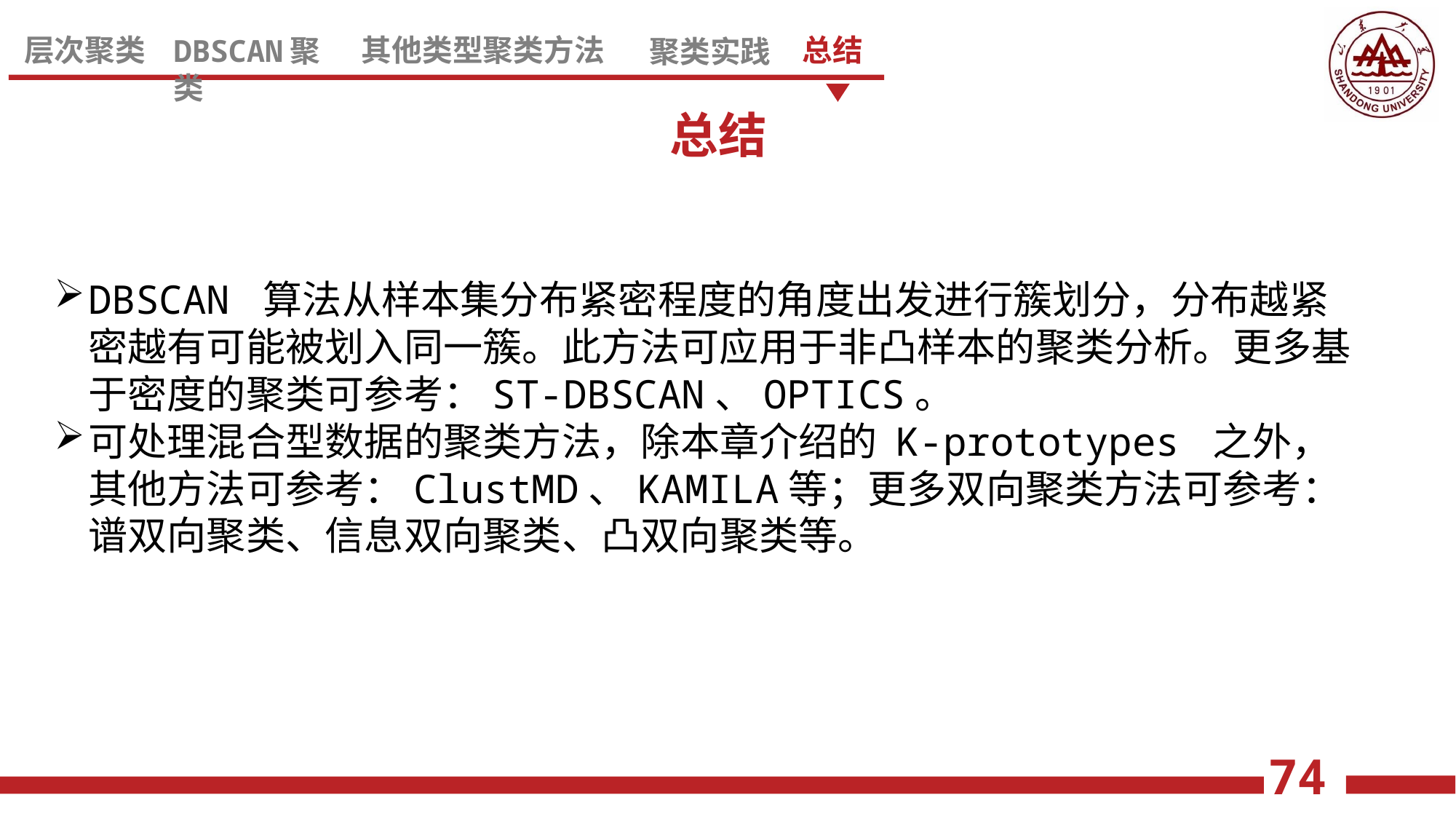

总结
DBSCAN 算法从样本集分布紧密程度的角度出发进行簇划分，分布越紧密越有可能被划入同一簇。此方法可应用于非凸样本的聚类分析。更多基于密度的聚类可参考：ST-DBSCAN、OPTICS。
可处理混合型数据的聚类方法，除本章介绍的 K-prototypes 之外，其他方法可参考：ClustMD、KAMILA等；更多双向聚类方法可参考：谱双向聚类、信息双向聚类、凸双向聚类等。